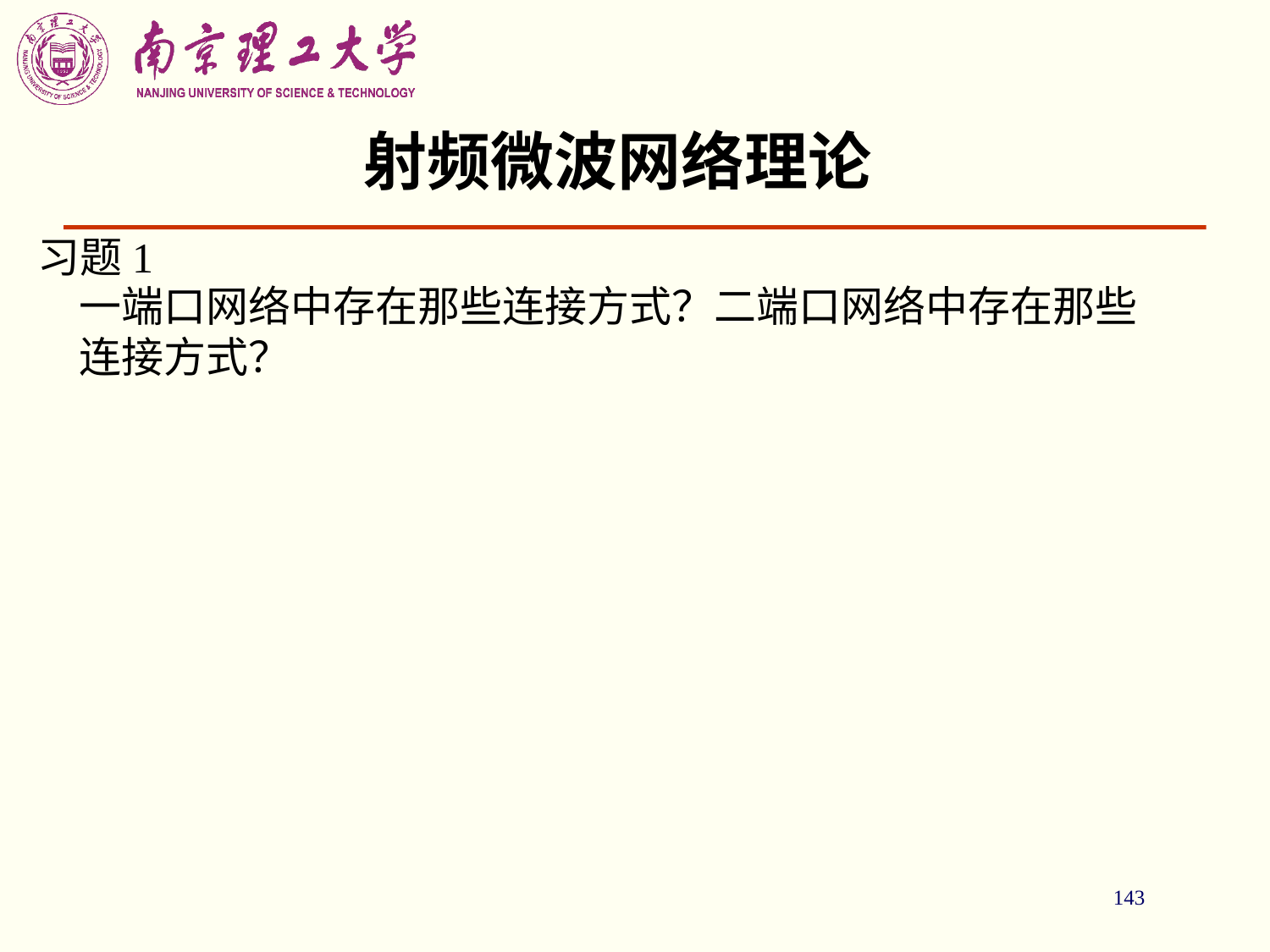

# 射频微波网络理论
习题1
一端口网络中存在那些连接方式？二端口网络中存在那些连接方式？